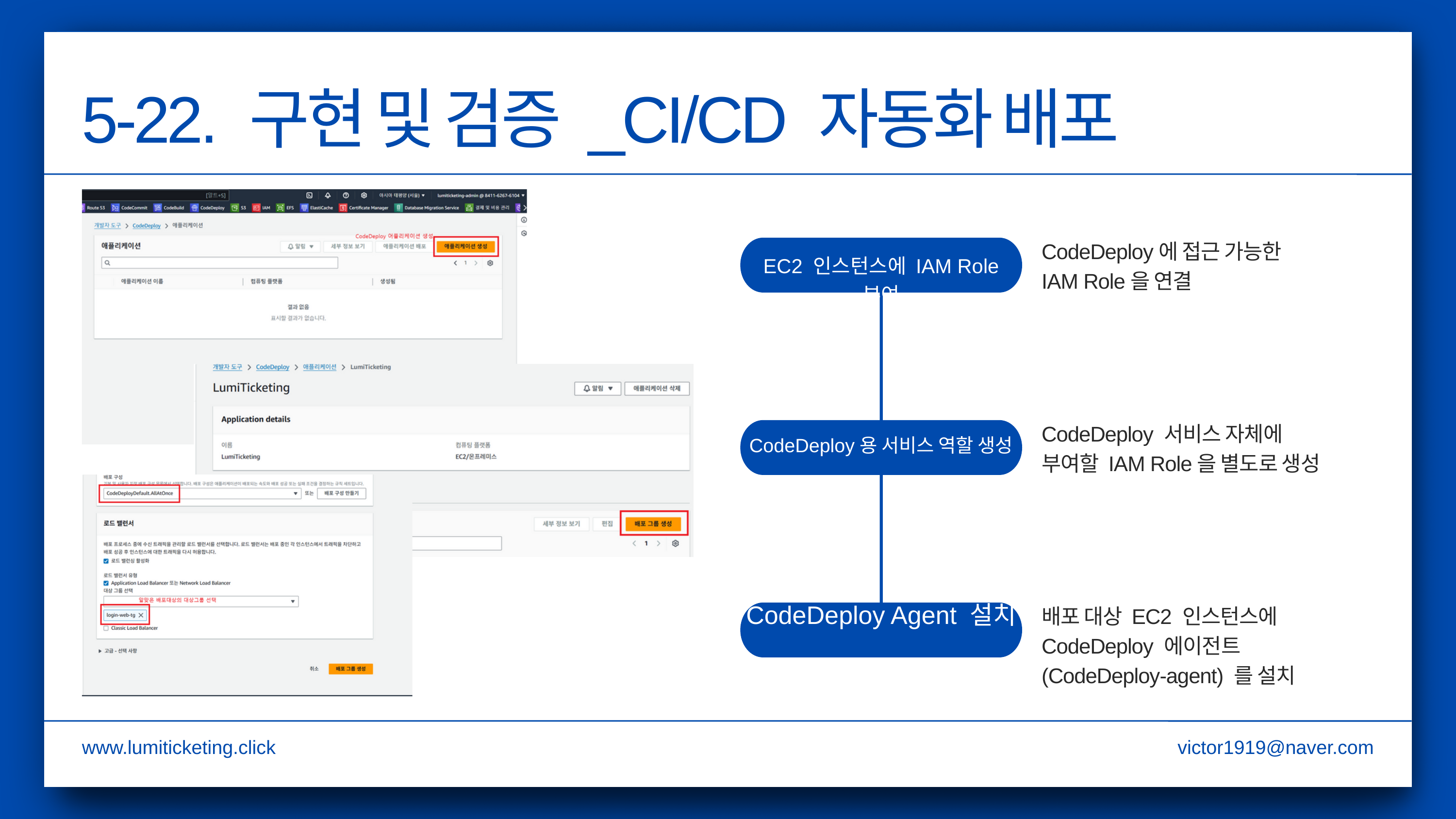

5-22. 구현 및 검증 _CI/CD 자동화 배포

CodeDeploy에 접근 가능한
IAM Role을 연결

EC2 인스턴스에 IAM Role 부여

CodeDeploy 서비스 자체에
부여할 IAM Role을 별도로 생성

CodeDeploy용 서비스 역할 생성

CodeDeploy Agent 설치
배포 대상 EC2 인스턴스에 CodeDeploy 에이전트(CodeDeploy-agent) 를 설치

www.lumiticketing.click
victor1919@naver.com